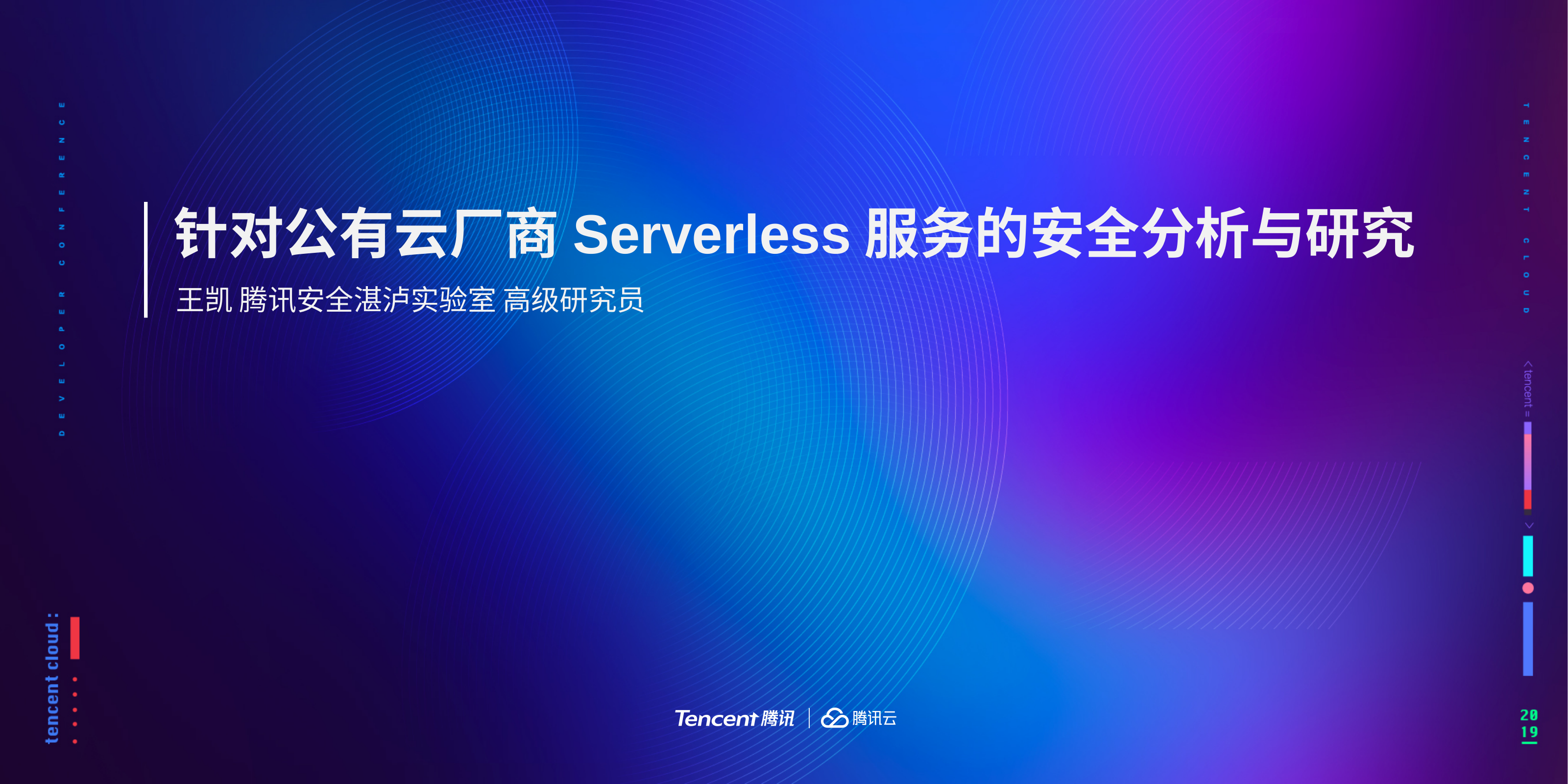

针对公有云厂商Serverless服务的安全分析与研究

王凯 腾讯安全湛泸实验室 高级研究员